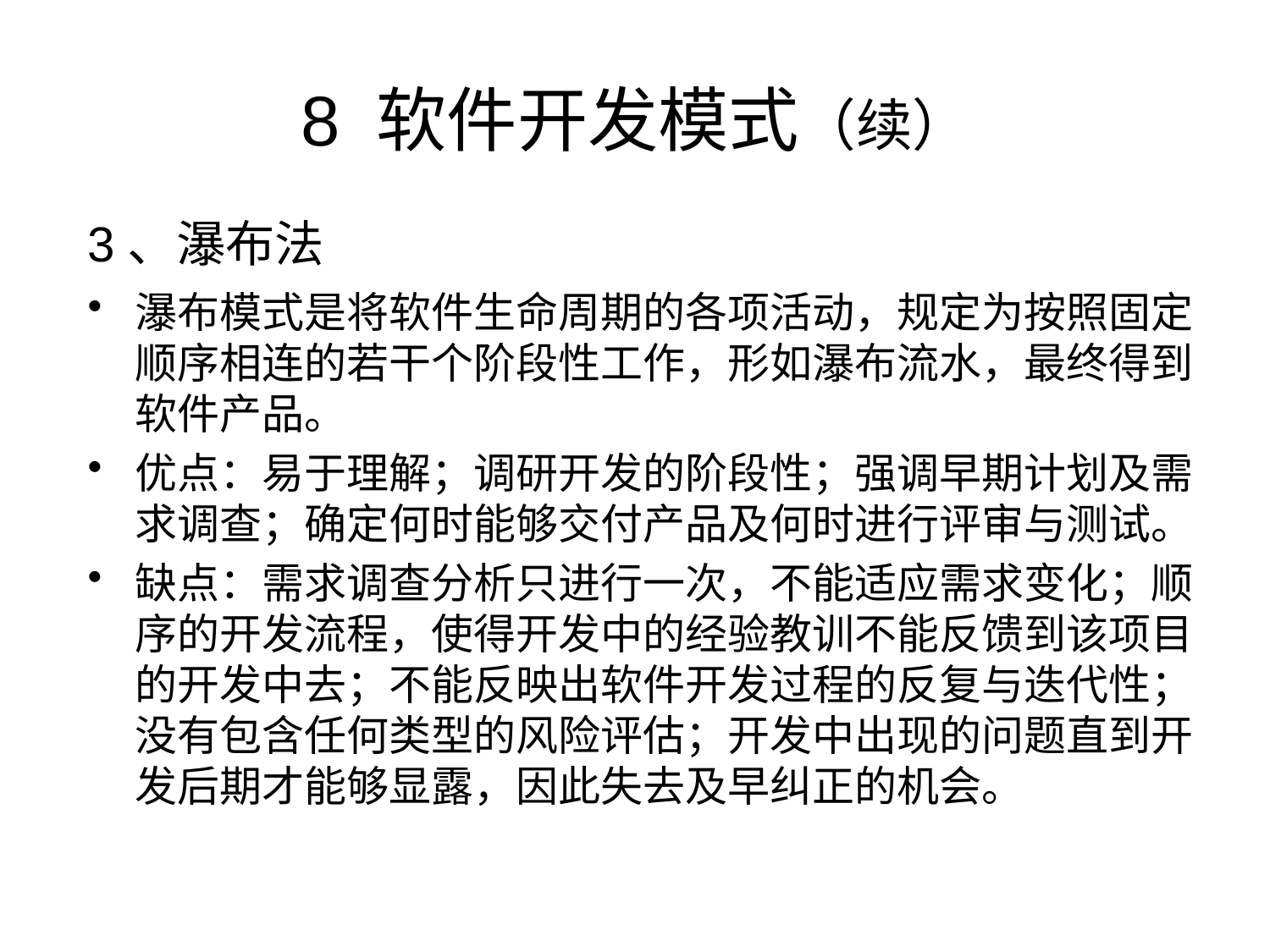

# 8 软件开发模式（续）
3、瀑布法
瀑布模式是将软件生命周期的各项活动，规定为按照固定顺序相连的若干个阶段性工作，形如瀑布流水，最终得到软件产品。
优点：易于理解；调研开发的阶段性；强调早期计划及需求调查；确定何时能够交付产品及何时进行评审与测试。
缺点：需求调查分析只进行一次，不能适应需求变化；顺序的开发流程，使得开发中的经验教训不能反馈到该项目的开发中去；不能反映出软件开发过程的反复与迭代性；没有包含任何类型的风险评估；开发中出现的问题直到开发后期才能够显露，因此失去及早纠正的机会。